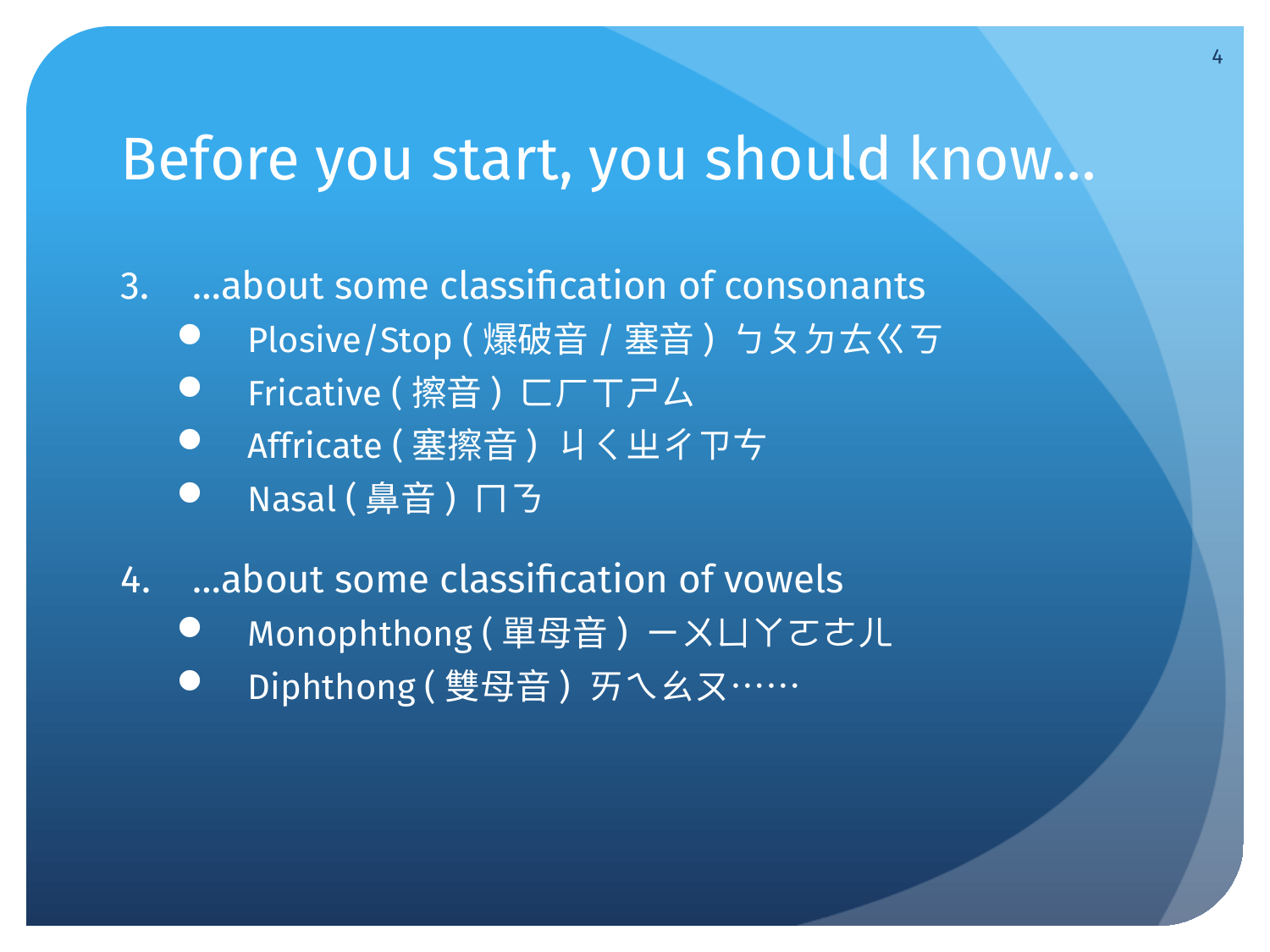

4
# Before you start, you should know…
…about some classification of consonants
Plosive/Stop (爆破音/塞音) ㄅㄆㄉㄊㄍㄎ
Fricative (擦音) ㄈㄏㄒㄕㄙ
Affricate (塞擦音) ㄐㄑㄓㄔㄗㄘ
Nasal (鼻音) ㄇㄋ
…about some classification of vowels
Monophthong (單母音) ㄧㄨㄩㄚㄛㄜㄦ
Diphthong (雙母音) ㄞㄟㄠㄡ……